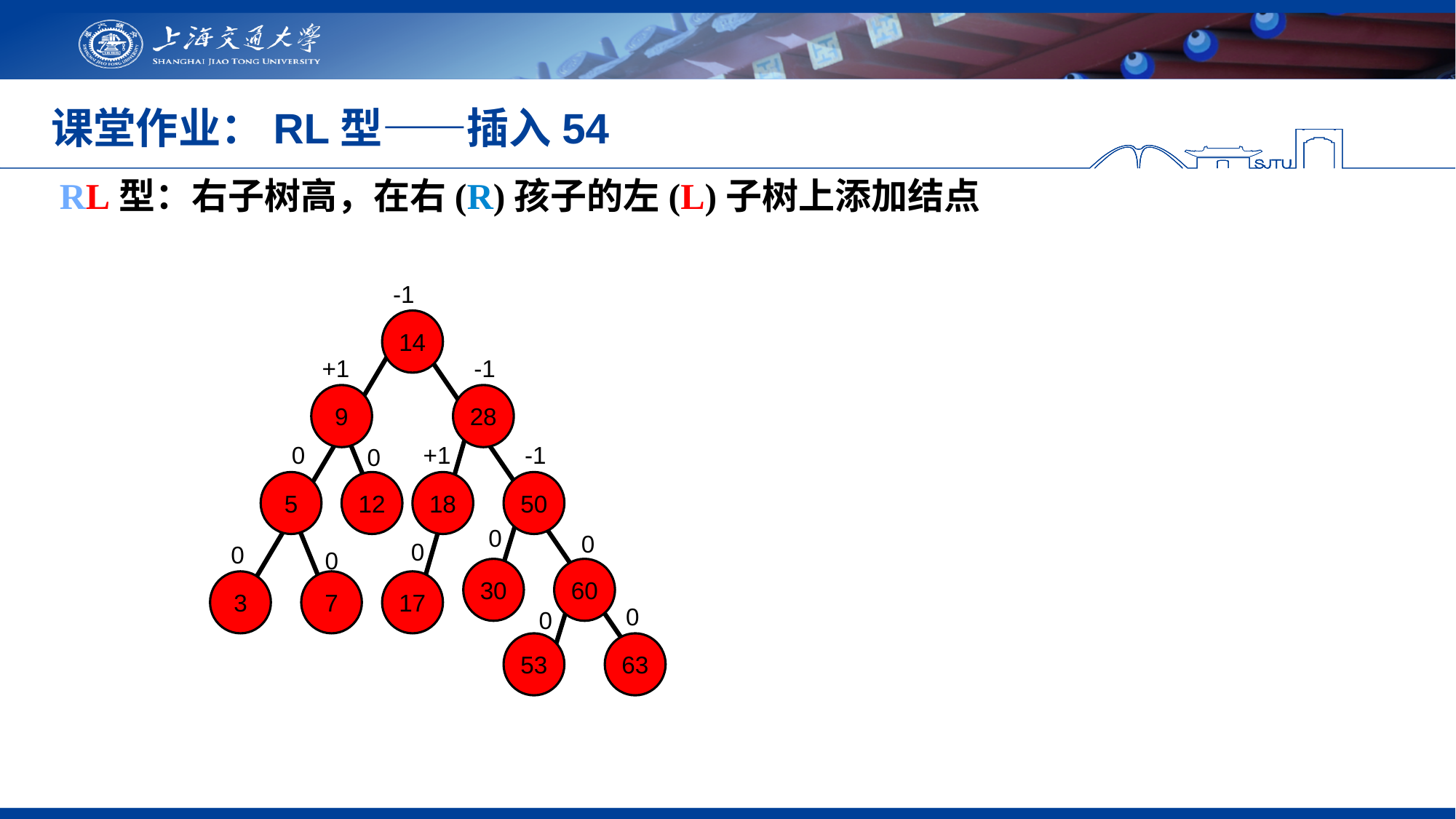

# 课堂作业：RL型——插入54
RL型：右子树高，在右(R)孩子的左(L)子树上添加结点
-1
14

+1

-1
9
28

0
+1
-1
0
5
12
18
50

0
0
0
0
30
60
3
7
17

0
0
53
63
0